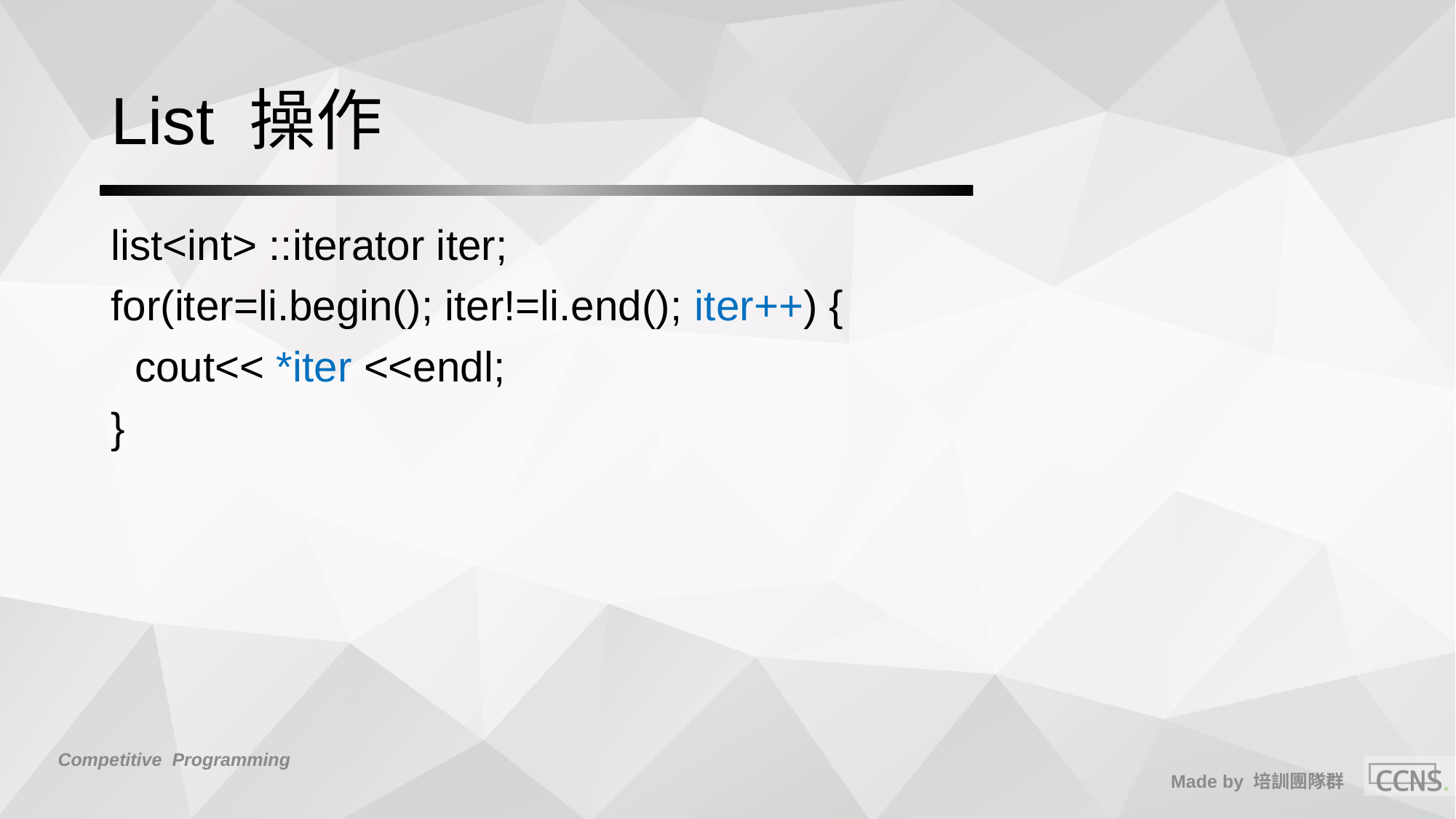

# List 操作
list<int> ::iterator iter;
for(iter=li.begin(); iter!=li.end(); iter++) {
  cout<< *iter <<endl;
}